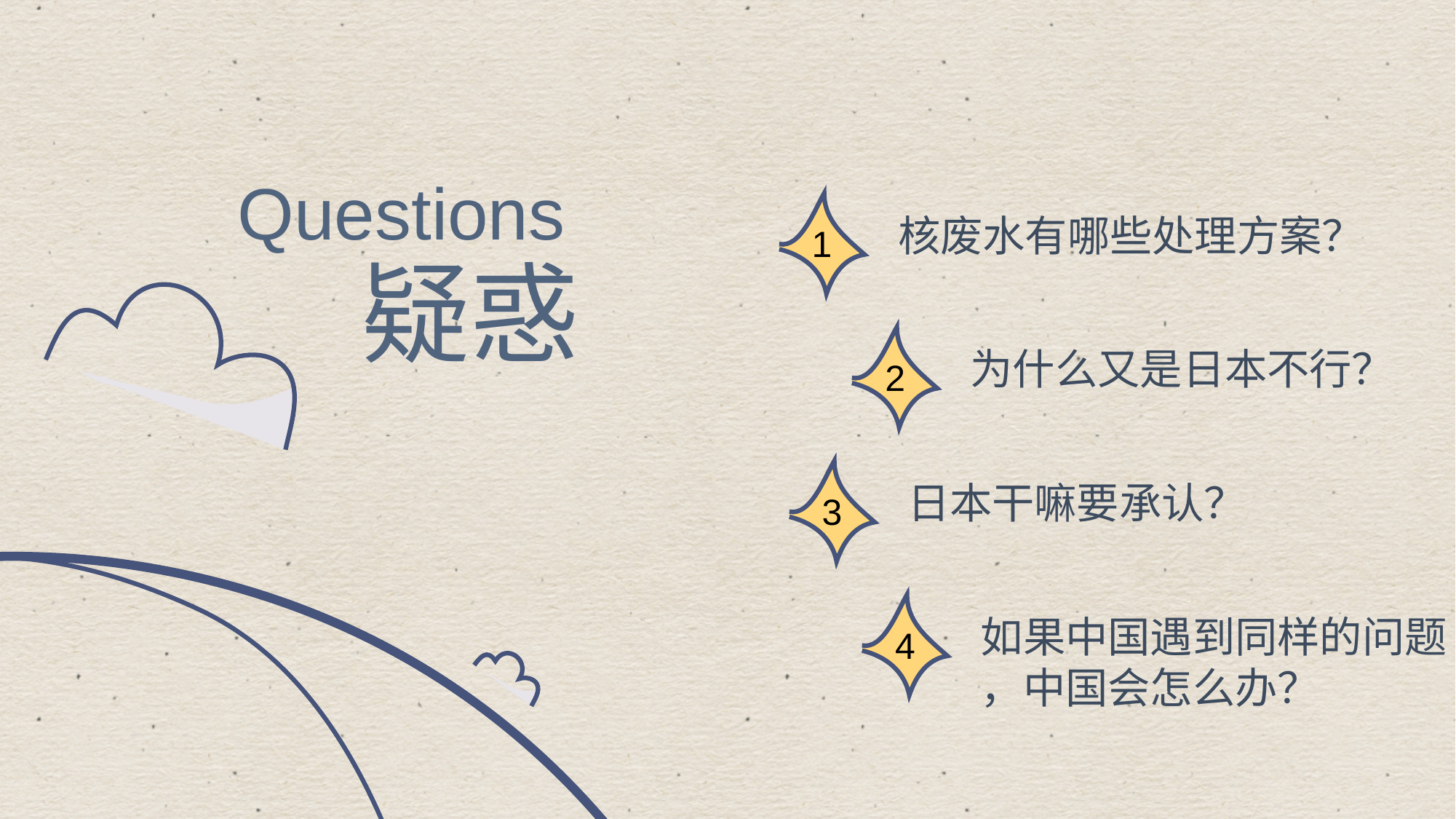

Questions

1
核废水有哪些处理方案？
疑惑

2
为什么又是日本不行？

3
日本干嘛要承认？

4
如果中国遇到同样的问题
，中国会怎么办？